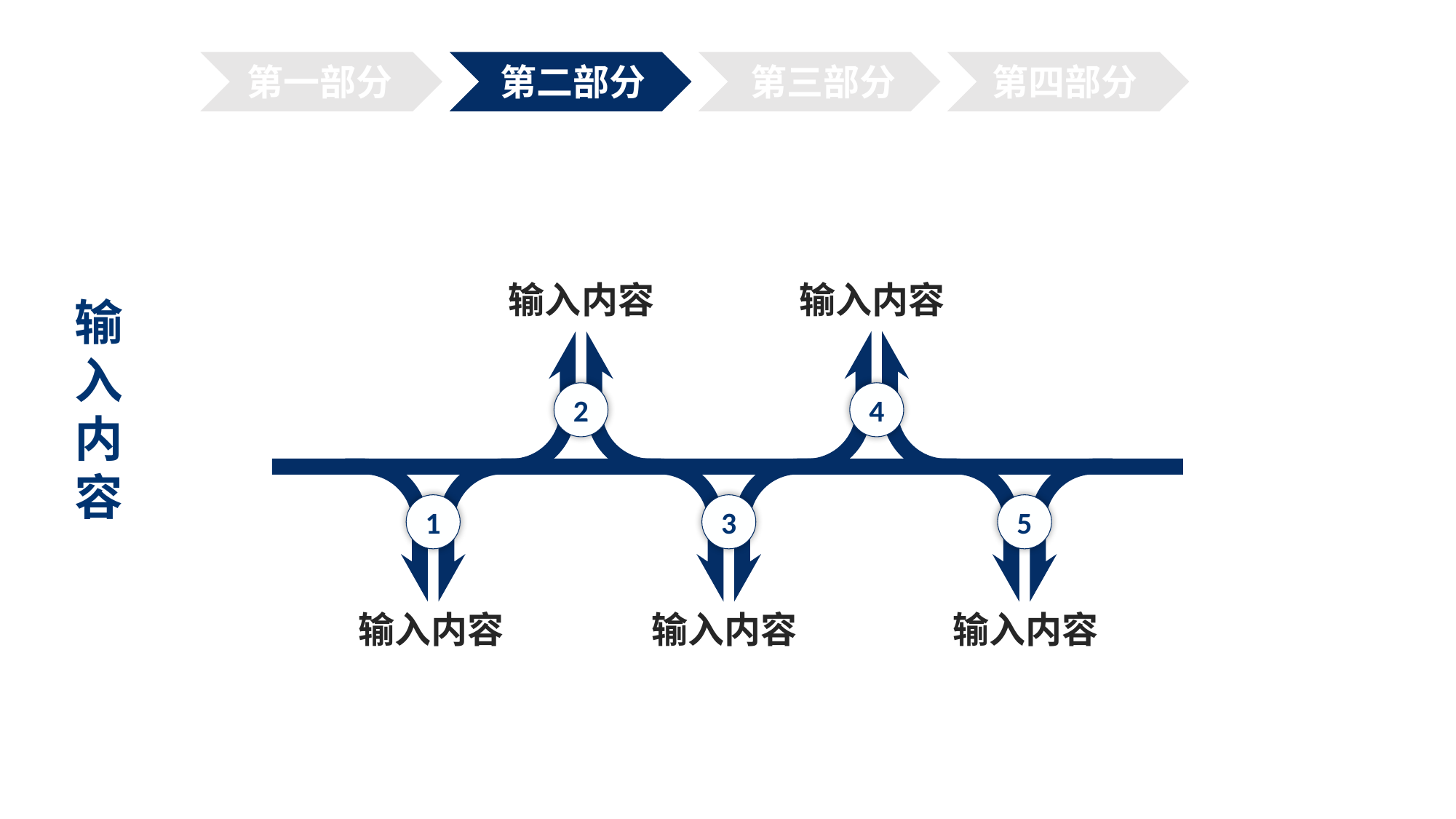

第二部分
第一部分
第三部分
第四部分
输入内容
输入内容
输入内容

2
4

1
3
5
输入内容
输入内容
输入内容